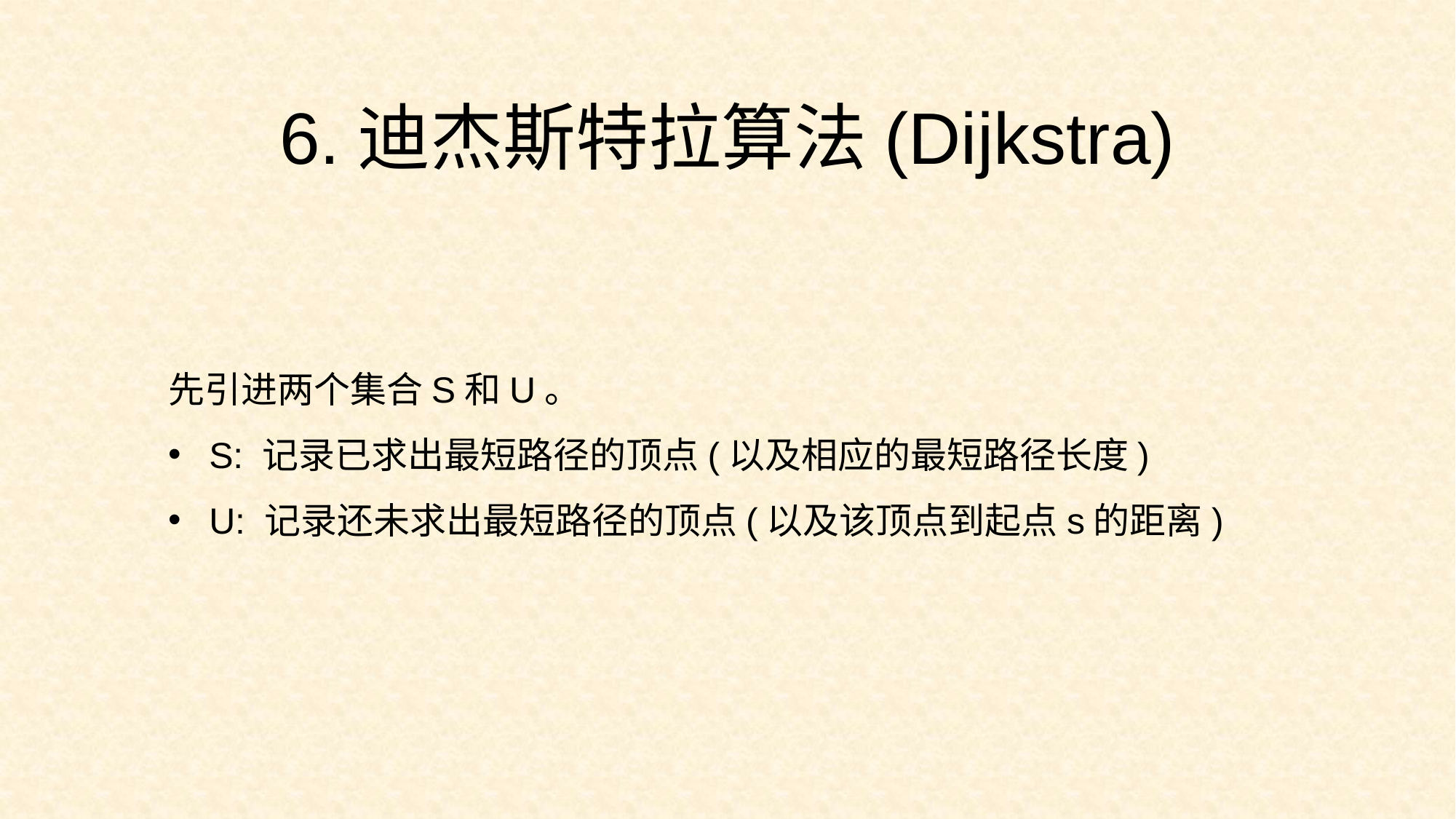

6.迪杰斯特拉算法(Dijkstra)
先引进两个集合S和U。
S: 记录已求出最短路径的顶点(以及相应的最短路径长度)
U: 记录还未求出最短路径的顶点(以及该顶点到起点s的距离)